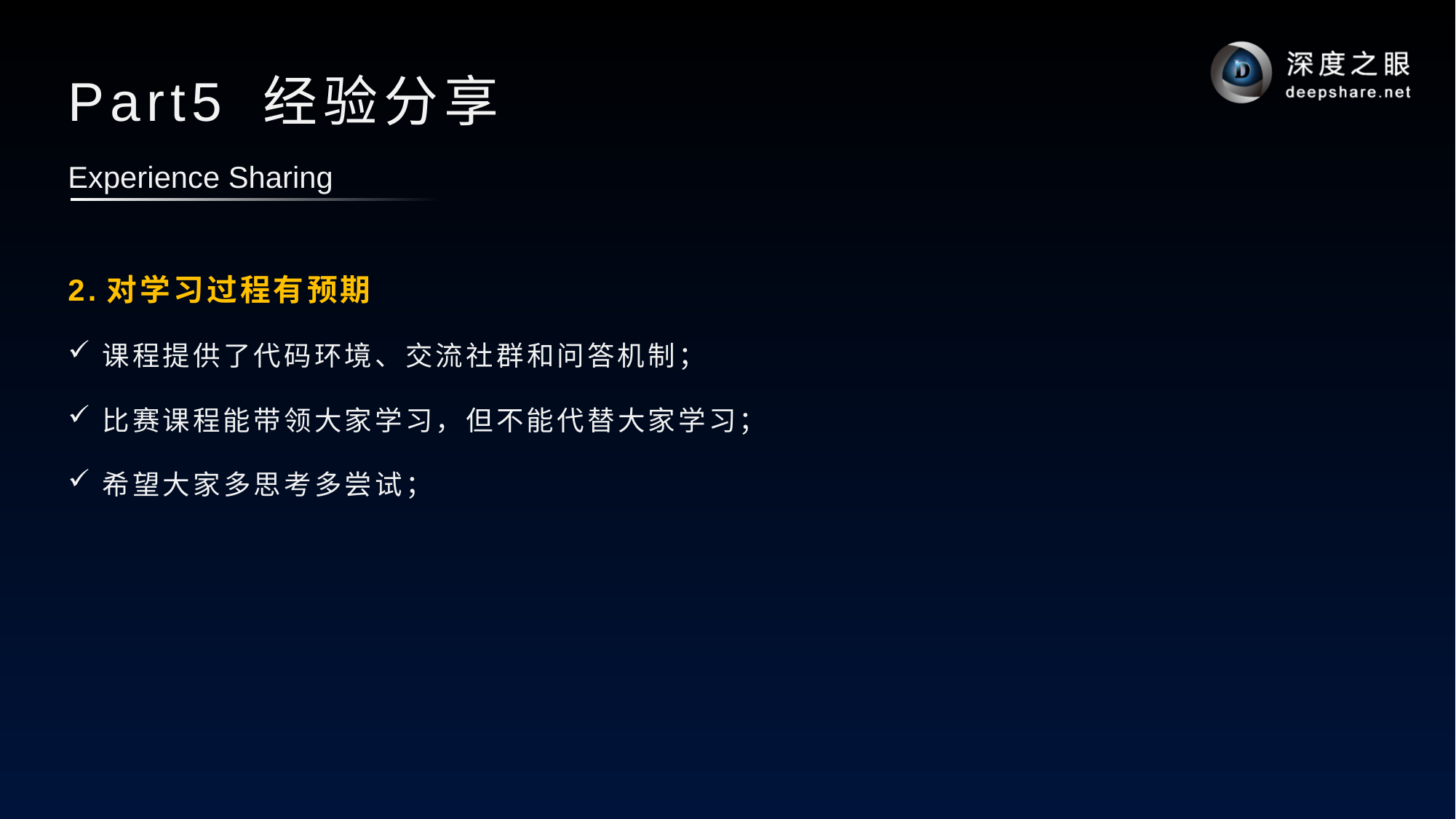

# Part5 经验分享
Experience Sharing
2.对学习过程有预期
课程提供了代码环境、交流社群和问答机制；
比赛课程能带领大家学习，但不能代替大家学习；
希望大家多思考多尝试；